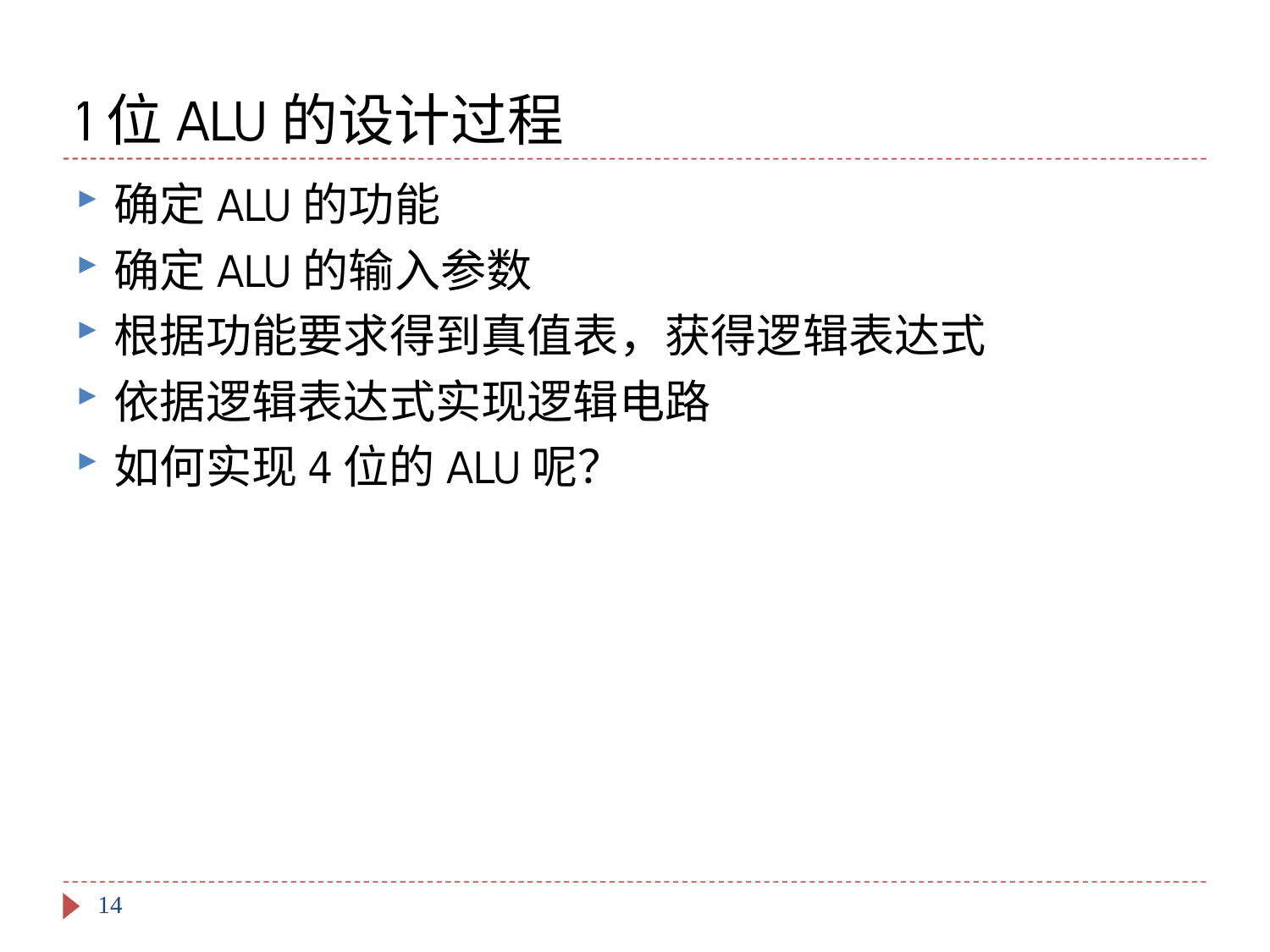

# 1位ALU的设计过程
确定ALU的功能
确定ALU的输入参数
根据功能要求得到真值表，获得逻辑表达式
依据逻辑表达式实现逻辑电路
如何实现4位的ALU呢？
14